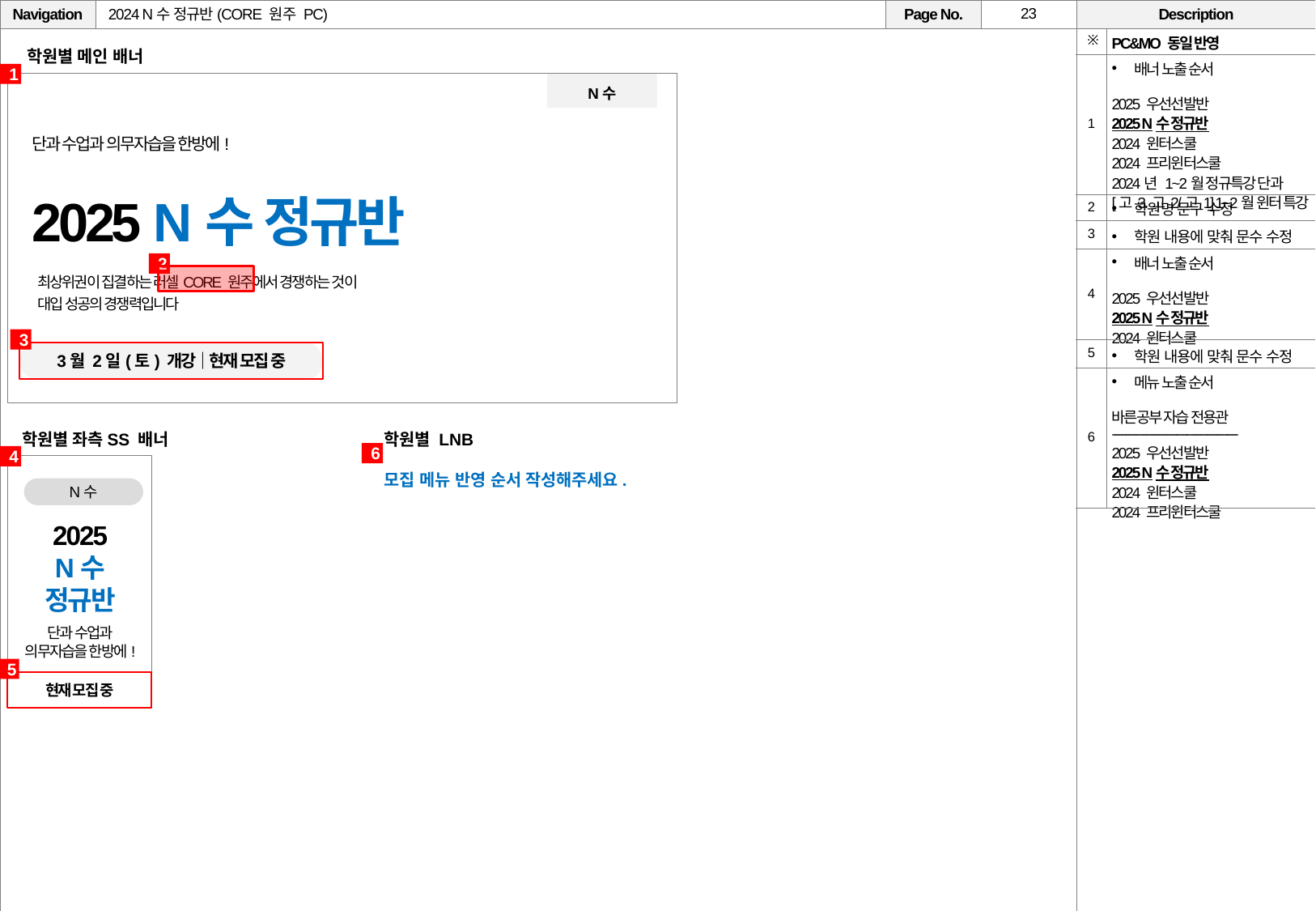

# 2024 N수 정규반(CORE 원주 PC)
| ※ | PC&MO 동일 반영 |
| --- | --- |
| 1 | 배너 노출 순서 2025 우선선발반 2025 N수 정규반 2024 윈터스쿨 2024 프리윈터스쿨 2024년 1~2월 정규특강 단과 [고3.고2/고1] 1~2월 윈터 특강 |
| 2 | 학원명 문구 수정 |
| 3 | 학원 내용에 맞춰 문수 수정 |
| 4 | 배너 노출 순서 2025 우선선발반 2025 N수 정규반 2024 윈터스쿨 |
| 5 | 학원 내용에 맞춰 문수 수정 |
| 6 | 메뉴 노출 순서 바른공부 자습 전용관 ------------------------------------- 2025 우선선발반 2025 N수 정규반 2024 윈터스쿨 2024 프리윈터스쿨 |
학원별 메인 배너
1

N수
단과 수업과 의무자습을 한방에!
2025 N수 정규반
2
최상위권이 집결하는 러셀CORE 원주에서 경쟁하는 것이
대입 성공의 경쟁력입니다

3
3월 2일(토) 개강｜현재 모집 중

학원별 좌측SS 배너
학원별 LNB

모집 메뉴 반영 순서 작성해주세요.
6
4

N수
2025
N수
정규반
단과 수업과
의무자습을 한방에!
5

현재 모집 중